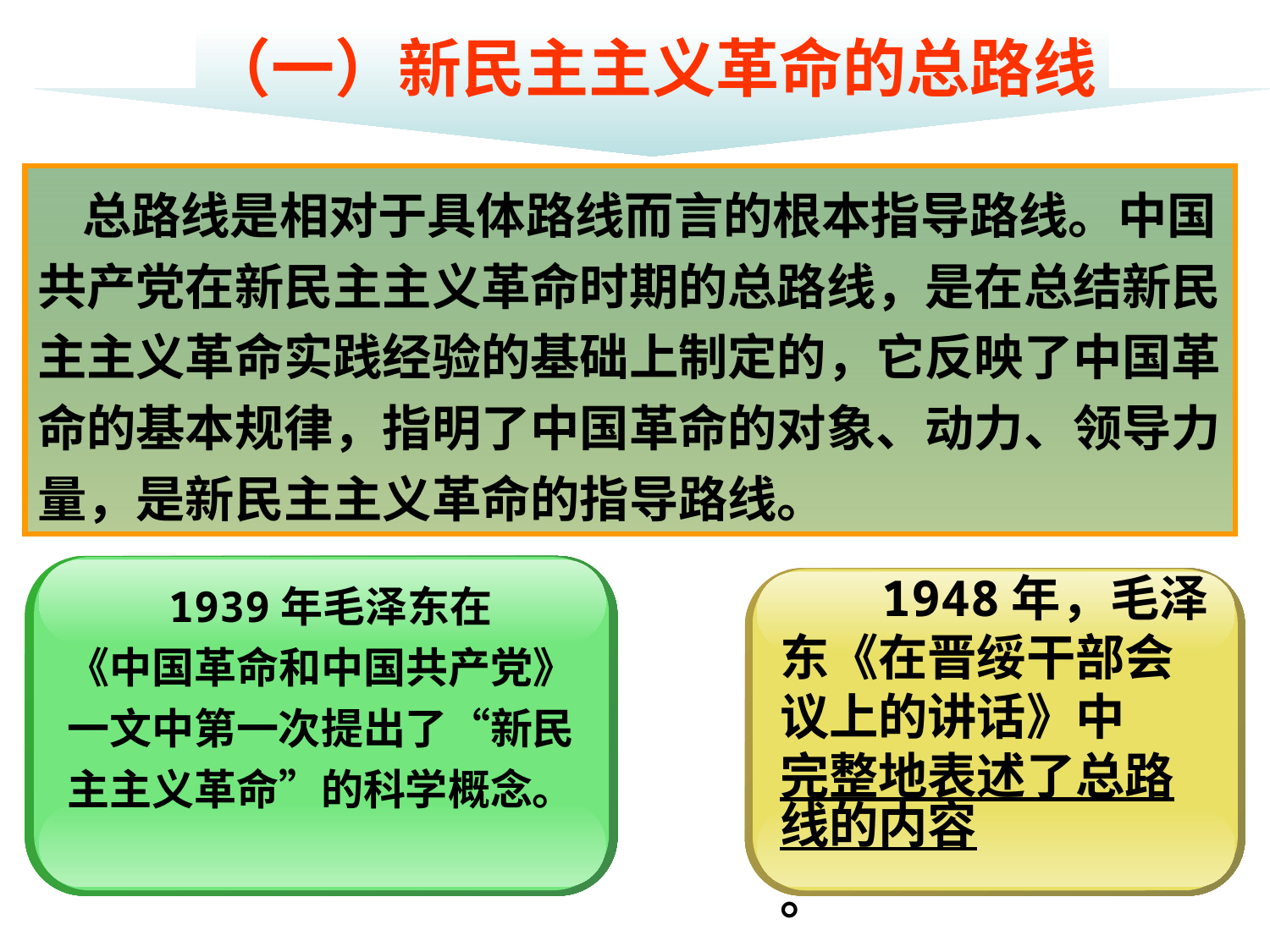

（一）新民主主义革命的总路线
    总路线是相对于具体路线而言的根本指导路线。中国共产党在新民主主义革命时期的总路线，是在总结新民主主义革命实践经验的基础上制定的，它反映了中国革命的基本规律，指明了中国革命的对象、动力、领导力量，是新民主主义革命的指导路线。

    1939年毛泽东在《中国革命和中国共产党》一文中第一次提出了“新民主主义革命”的科学概念。
    1948年，毛泽东《在晋绥干部会议上的讲话》中完整地表述了总路线的内容。